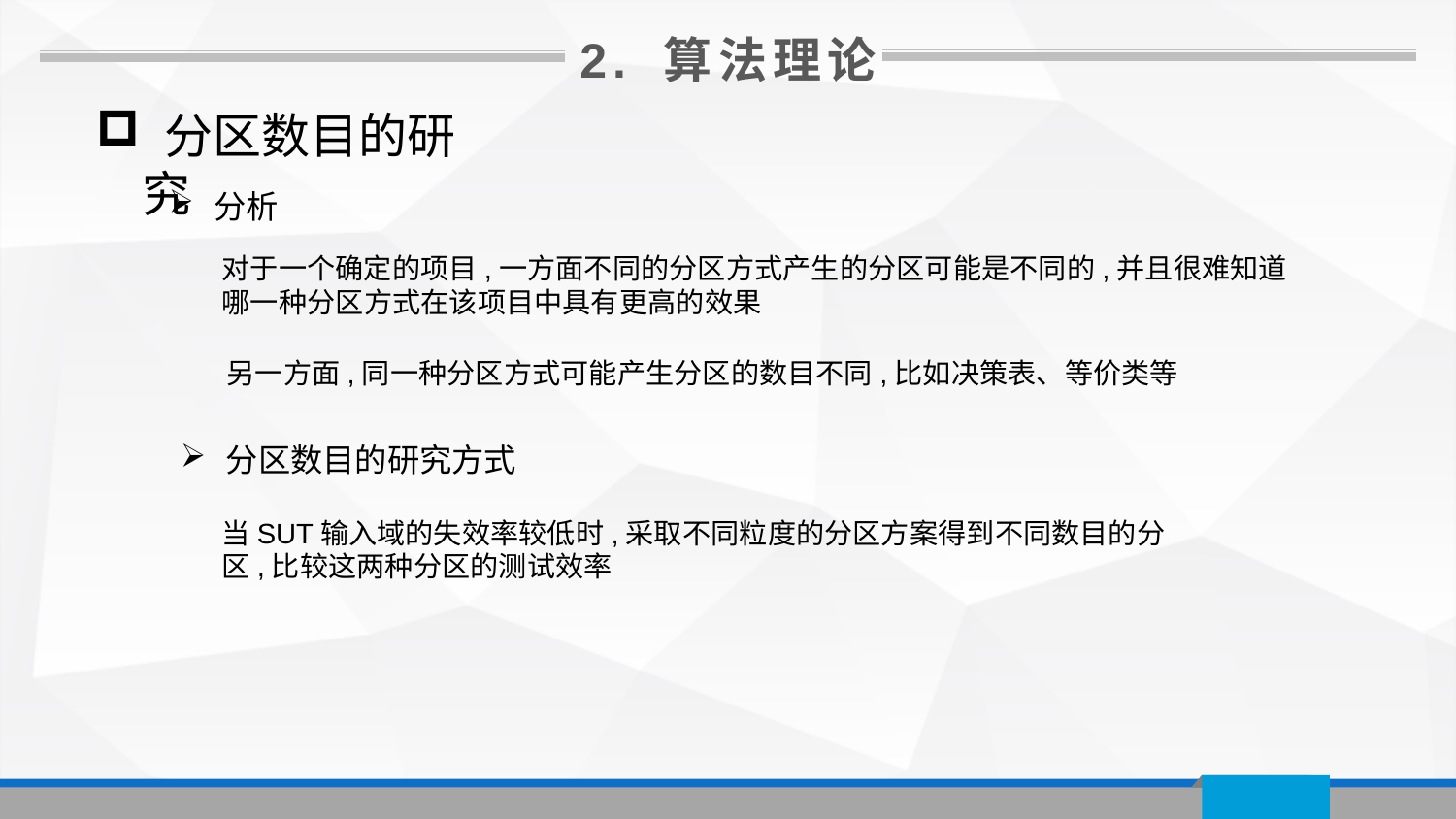

2. 算法理论

 分区数目的研究
分析
对于一个确定的项目,一方面不同的分区方式产生的分区可能是不同的,并且很难知道哪一种分区方式在该项目中具有更高的效果
另一方面,同一种分区方式可能产生分区的数目不同,比如决策表、等价类等
分区数目的研究方式
当SUT输入域的失效率较低时,采取不同粒度的分区方案得到不同数目的分区,比较这两种分区的测试效率